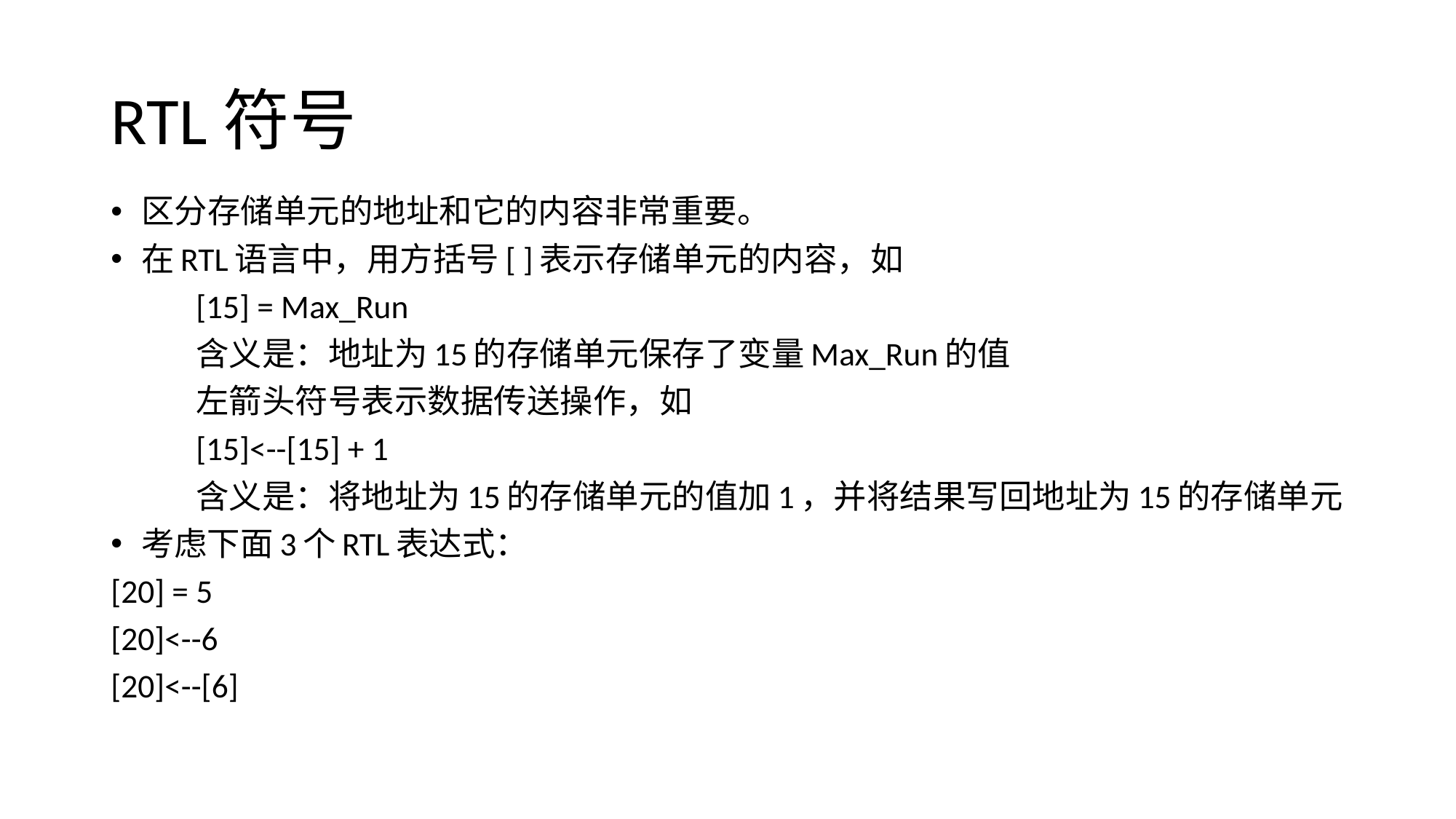

# RTL符号
区分存储单元的地址和它的内容非常重要。
在RTL语言中，用方括号[ ]表示存储单元的内容，如
	[15] = Max_Run
	含义是：地址为15的存储单元保存了变量Max_Run的值
	左箭头符号表示数据传送操作，如
		[15]<--[15] + 1
	含义是：将地址为15的存储单元的值加1，并将结果写回地址为15的存储单元
考虑下面3个RTL表达式：
[20] = 5
[20]<--6
[20]<--[6]